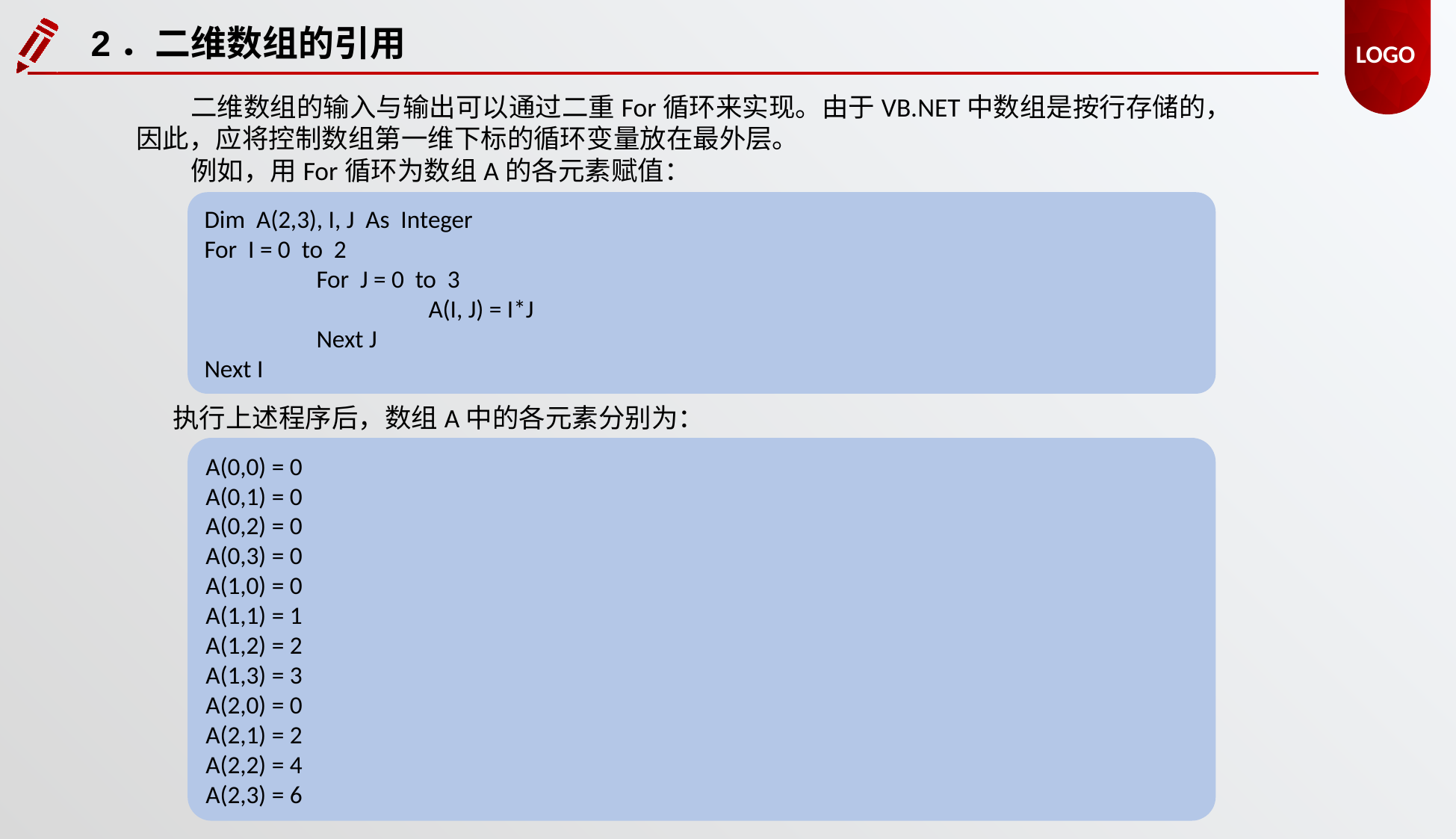

2．二维数组的引用
二维数组的输入与输出可以通过二重For循环来实现。由于VB.NET中数组是按行存储的，因此，应将控制数组第一维下标的循环变量放在最外层。
例如，用For循环为数组A的各元素赋值：

Dim  A(2,3), I, J  As  Integer
For  I = 0  to  2
	For  J = 0  to  3
		A(I, J) = I*J
	Next J
Next I
执行上述程序后，数组A中的各元素分别为：
A(0,0) = 0
A(0,1) = 0
A(0,2) = 0
A(0,3) = 0
A(1,0) = 0
A(1,1) = 1
A(1,2) = 2
A(1,3) = 3
A(2,0) = 0
A(2,1) = 2
A(2,2) = 4
A(2,3) = 6